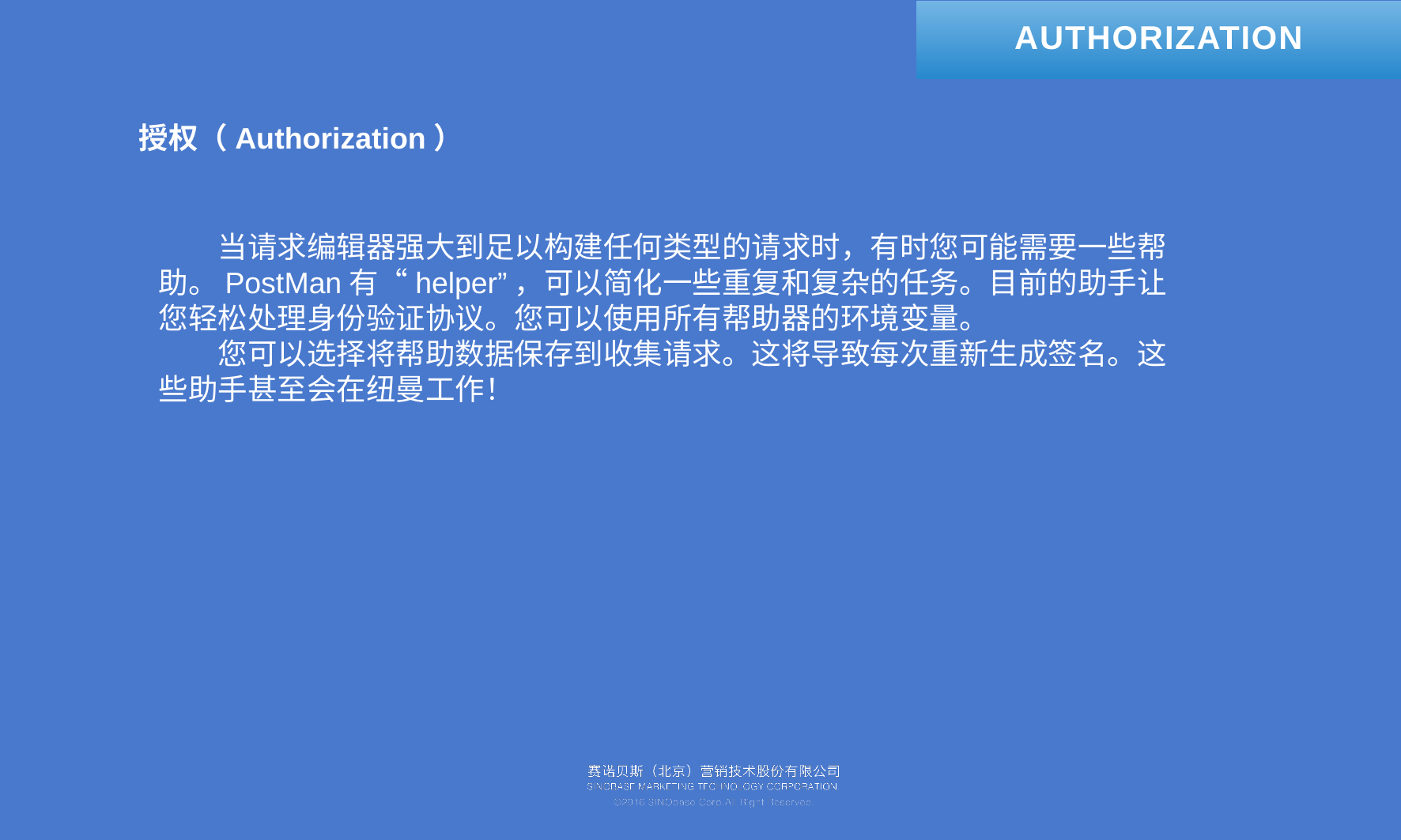

# Authorization
授权（Authorization）
当请求编辑器强大到足以构建任何类型的请求时，有时您可能需要一些帮助。PostMan有“helper”，可以简化一些重复和复杂的任务。目前的助手让您轻松处理身份验证协议。您可以使用所有帮助器的环境变量。
您可以选择将帮助数据保存到收集请求。这将导致每次重新生成签名。这些助手甚至会在纽曼工作！